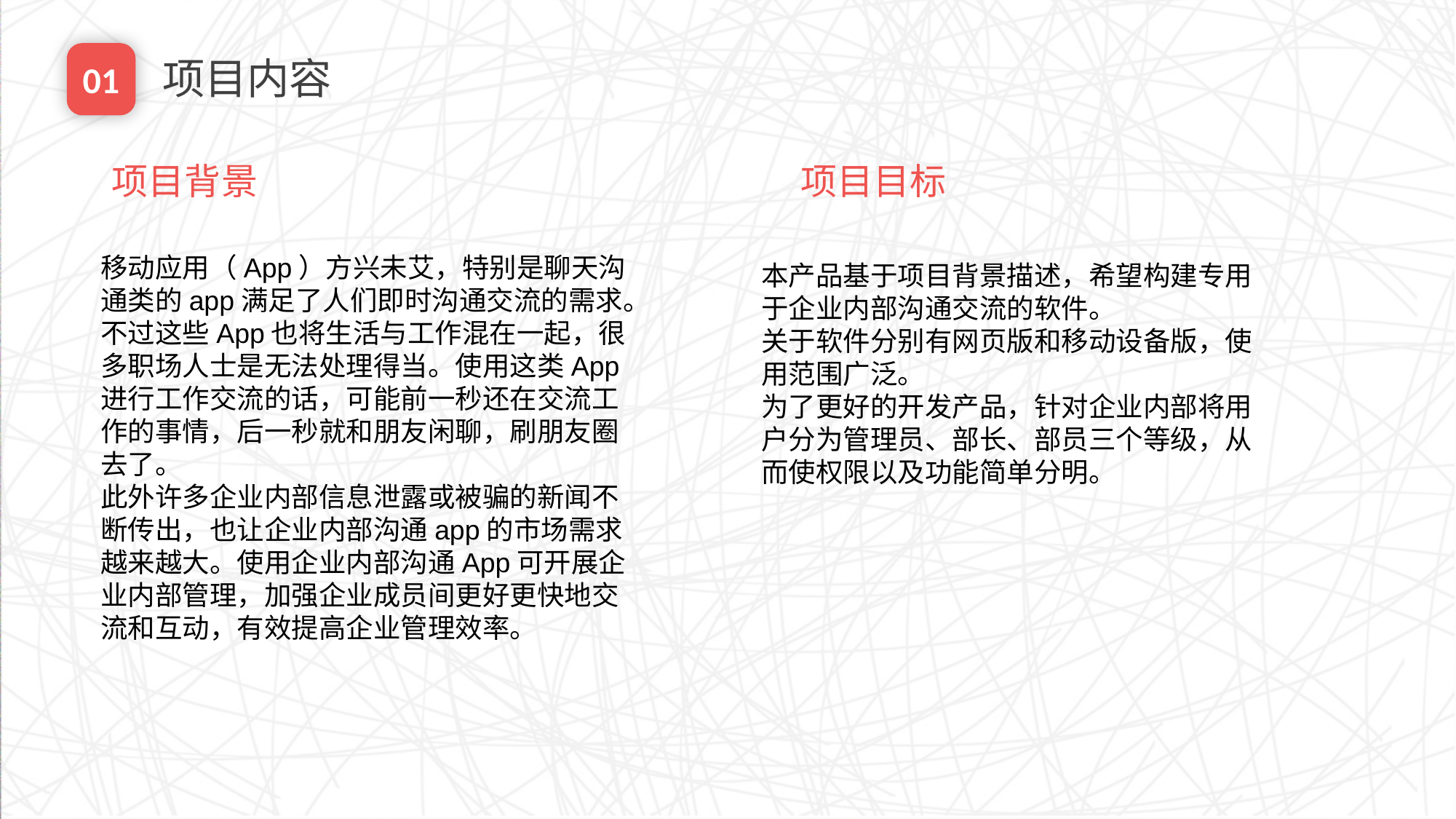

项目内容
01
项目背景
项目目标
e7d195523061f1c0205959036996ad55c215b892a7aac5c0B9ADEF7896FB48F2EF97163A2DE1401E1875DEDC438B7864AD24CA23553DBBBD975DAF4CAD4A2592689FFB6CEE59FFA55B2702D0E5EE29CDFC0DD98BC7D6A39AC4E055256EE11BBEDCDB7C9722D66262996B68DE860BD3C77EBCAECB599909EC0E07B61811075331ABCDE6990254B8C8
移动应用（App）方兴未艾，特别是聊天沟通类的app满足了人们即时沟通交流的需求。不过这些App也将生活与工作混在一起，很多职场人士是无法处理得当。使用这类App进行工作交流的话，可能前一秒还在交流工作的事情，后一秒就和朋友闲聊，刷朋友圈去了。
此外许多企业内部信息泄露或被骗的新闻不断传出，也让企业内部沟通app的市场需求越来越大。使用企业内部沟通App可开展企业内部管理，加强企业成员间更好更快地交流和互动，有效提高企业管理效率。
本产品基于项目背景描述，希望构建专用于企业内部沟通交流的软件。
关于软件分别有网页版和移动设备版，使用范围广泛。
为了更好的开发产品，针对企业内部将用户分为管理员、部长、部员三个等级，从而使权限以及功能简单分明。